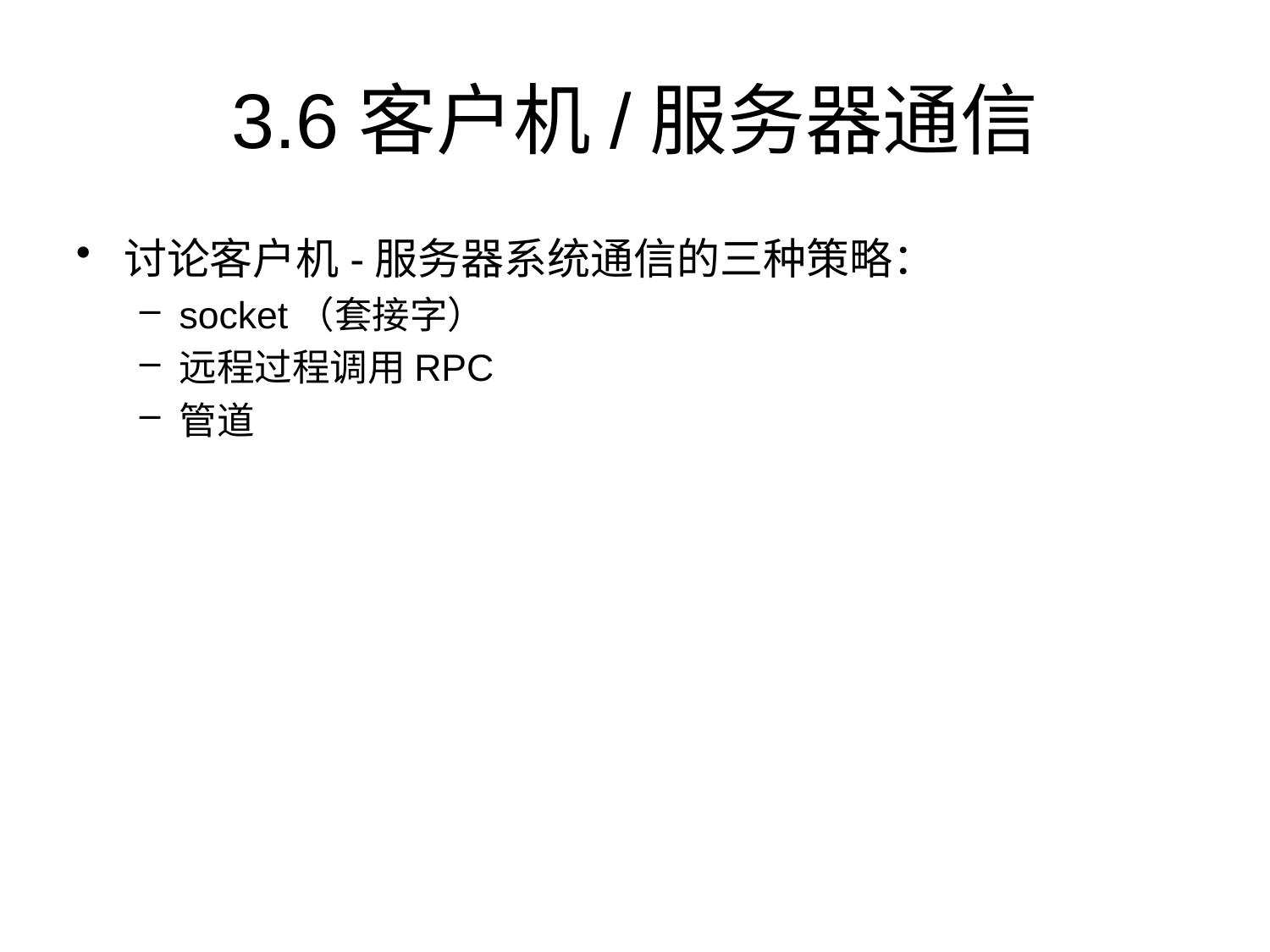

# 3.6	客户机/服务器通信

讨论客户机-服务器系统通信的三种策略：
socket（套接字）
远程过程调用RPC
管道